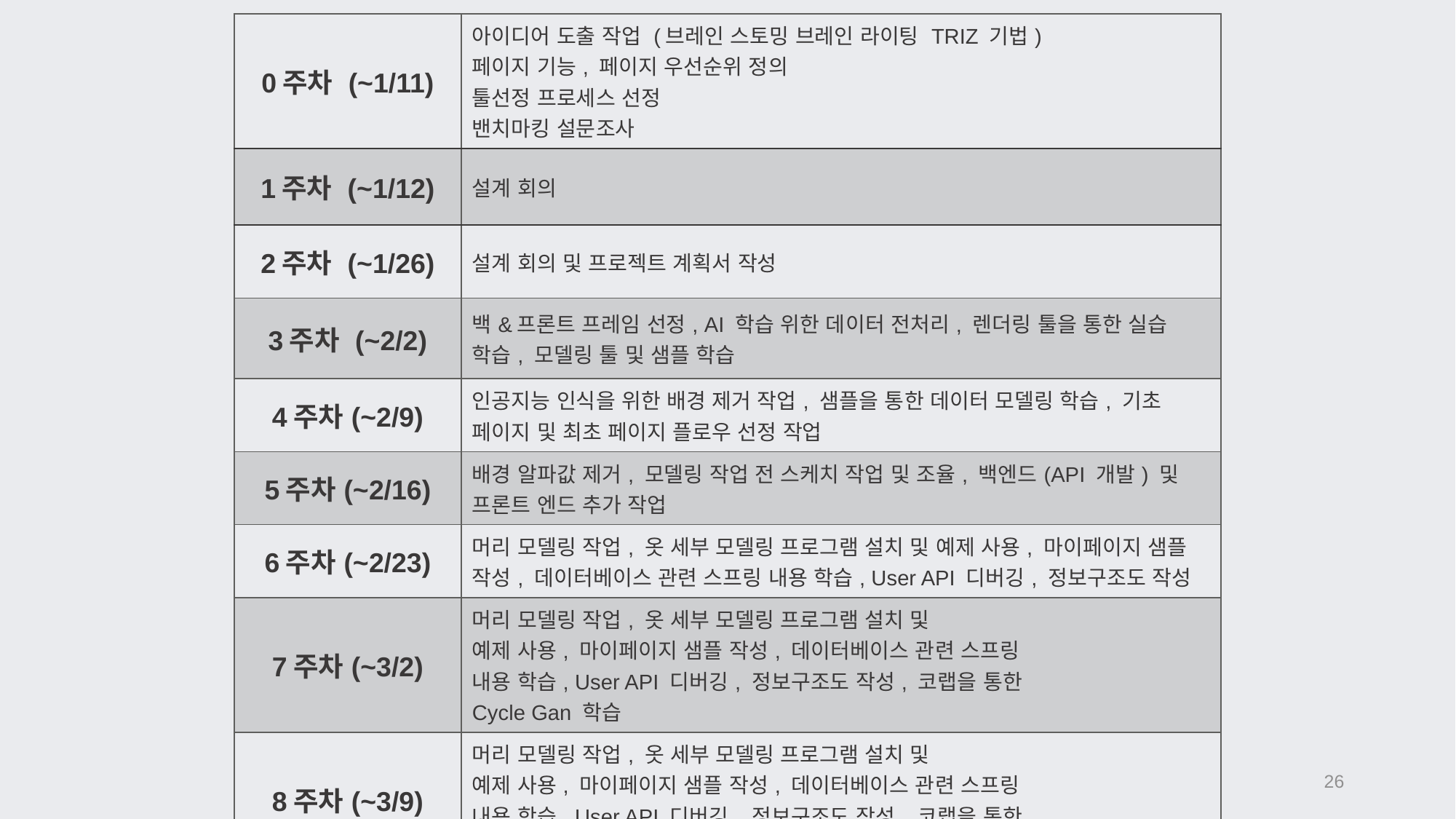

| 0주차 (~1/11) | 아이디어 도출 작업 (브레인 스토밍 브레인 라이팅 TRIZ 기법) 페이지 기능, 페이지 우선순위 정의 툴선정 프로세스 선정 밴치마킹 설문조사 |
| --- | --- |
| 1주차 (~1/12) | 설계 회의 |
| 2주차 (~1/26) | 설계 회의 및 프로젝트 계획서 작성 |
| 3주차 (~2/2) | 백&프론트 프레임 선정, AI 학습 위한 데이터 전처리, 렌더링 툴을 통한 실습 학습, 모델링 툴 및 샘플 학습 |
| 4주차(~2/9) | 인공지능 인식을 위한 배경 제거 작업, 샘플을 통한 데이터 모델링 학습, 기초 페이지 및 최초 페이지 플로우 선정 작업 |
| 5주차(~2/16) | 배경 알파값 제거, 모델링 작업 전 스케치 작업 및 조율, 백엔드(API 개발) 및 프론트 엔드 추가 작업 |
| 6주차(~2/23) | 머리 모델링 작업, 옷 세부 모델링 프로그램 설치 및 예제 사용, 마이페이지 샘플 작성, 데이터베이스 관련 스프링 내용 학습, User API 디버깅, 정보구조도 작성 |
| 7주차(~3/2) | 머리 모델링 작업, 옷 세부 모델링 프로그램 설치 및 예제 사용, 마이페이지 샘플 작성, 데이터베이스 관련 스프링 내용 학습, User API 디버깅, 정보구조도 작성, 코랩을 통한 Cycle Gan 학습 |
| 8주차(~3/9) | 머리 모델링 작업, 옷 세부 모델링 프로그램 설치 및 예제 사용, 마이페이지 샘플 작성, 데이터베이스 관련 스프링 내용 학습, User API 디버깅, 정보구조도 작성, 코랩을 통한 Cycle Gan 학습 |
26